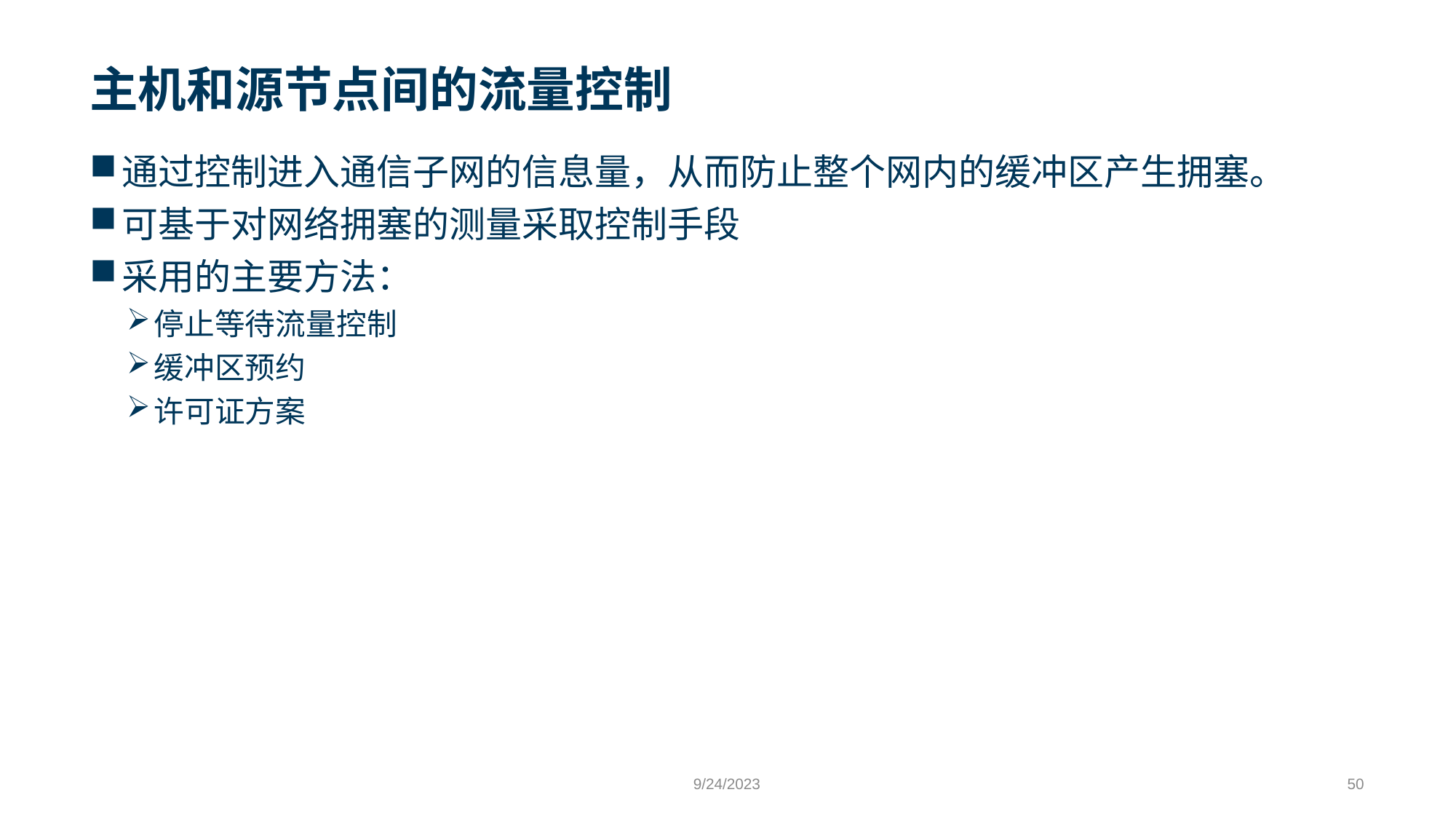

# 主机和源节点间的流量控制
通过控制进入通信子网的信息量，从而防止整个网内的缓冲区产生拥塞。
可基于对网络拥塞的测量采取控制手段
采用的主要方法：
停止等待流量控制
缓冲区预约
许可证方案

9/24/2023
50